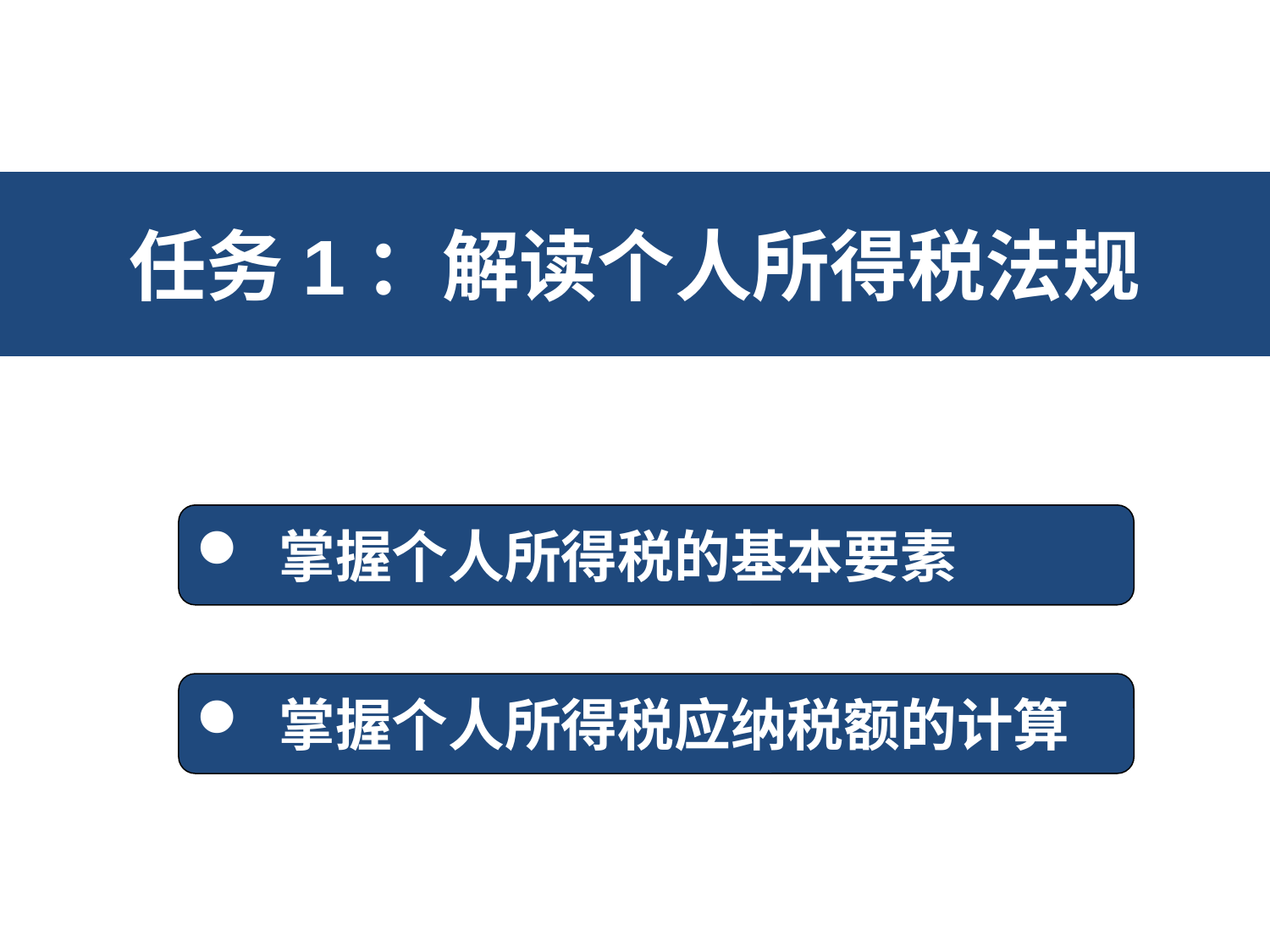

# 任务1：解读个人所得税法规
 掌握个人所得税的基本要素
 掌握个人所得税应纳税额的计算